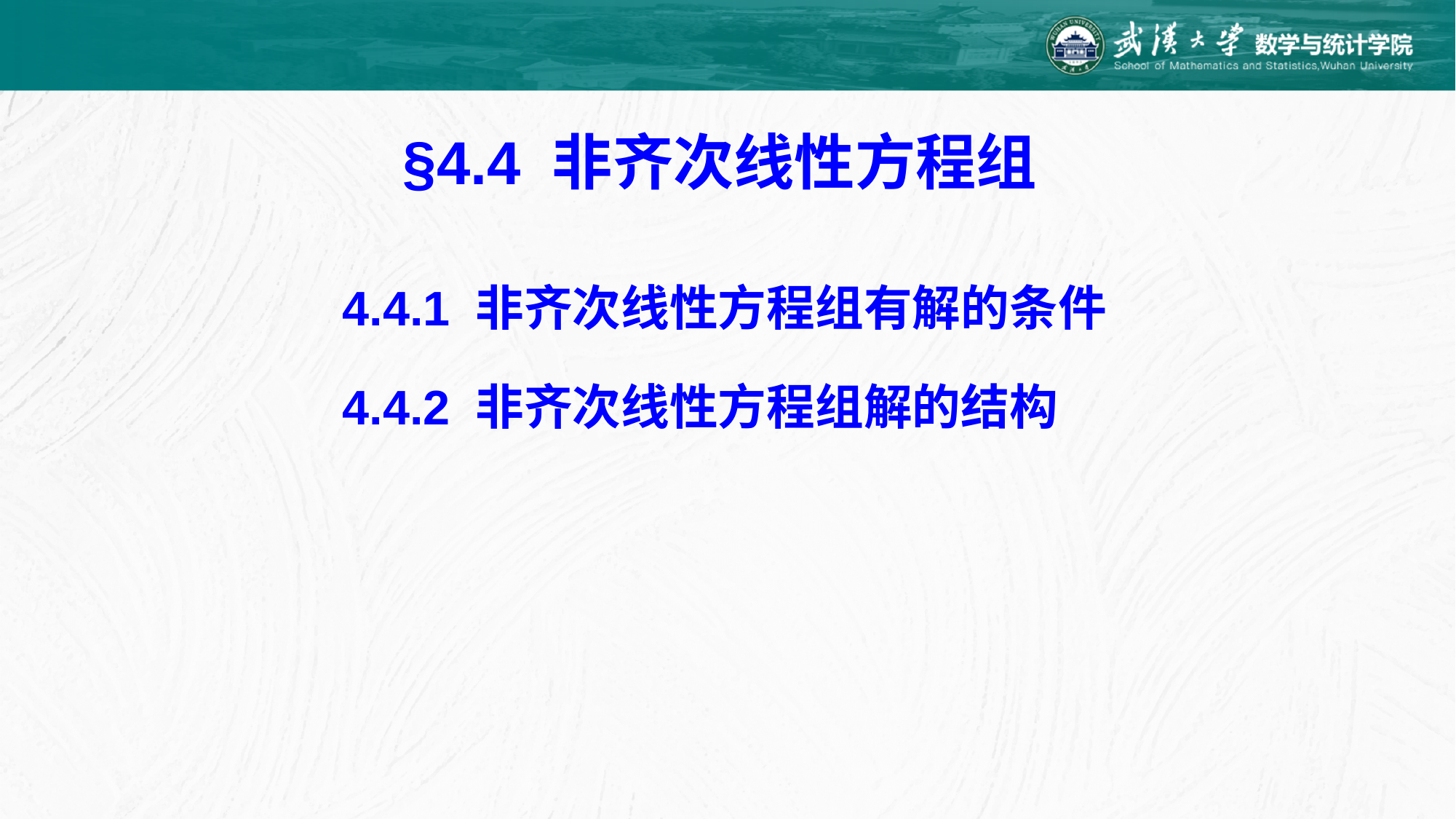

§4.4 非齐次线性方程组
4.4.1 非齐次线性方程组有解的条件
4.4.2 非齐次线性方程组解的结构